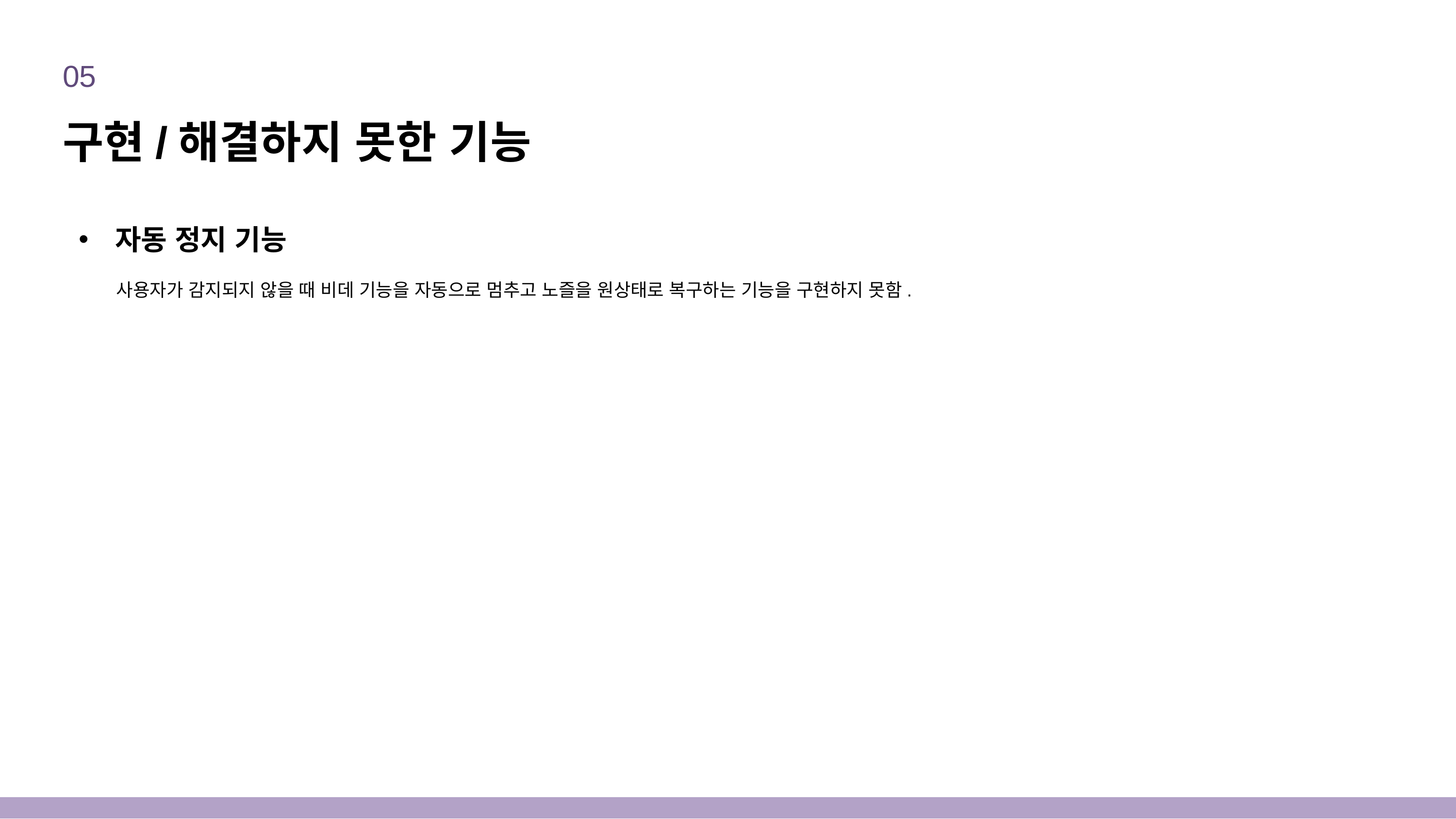

05

구현/해결하지 못한 기능
자동 정지 기능
사용자가 감지되지 않을 때 비데 기능을 자동으로 멈추고 노즐을 원상태로 복구하는 기능을 구현하지 못함.